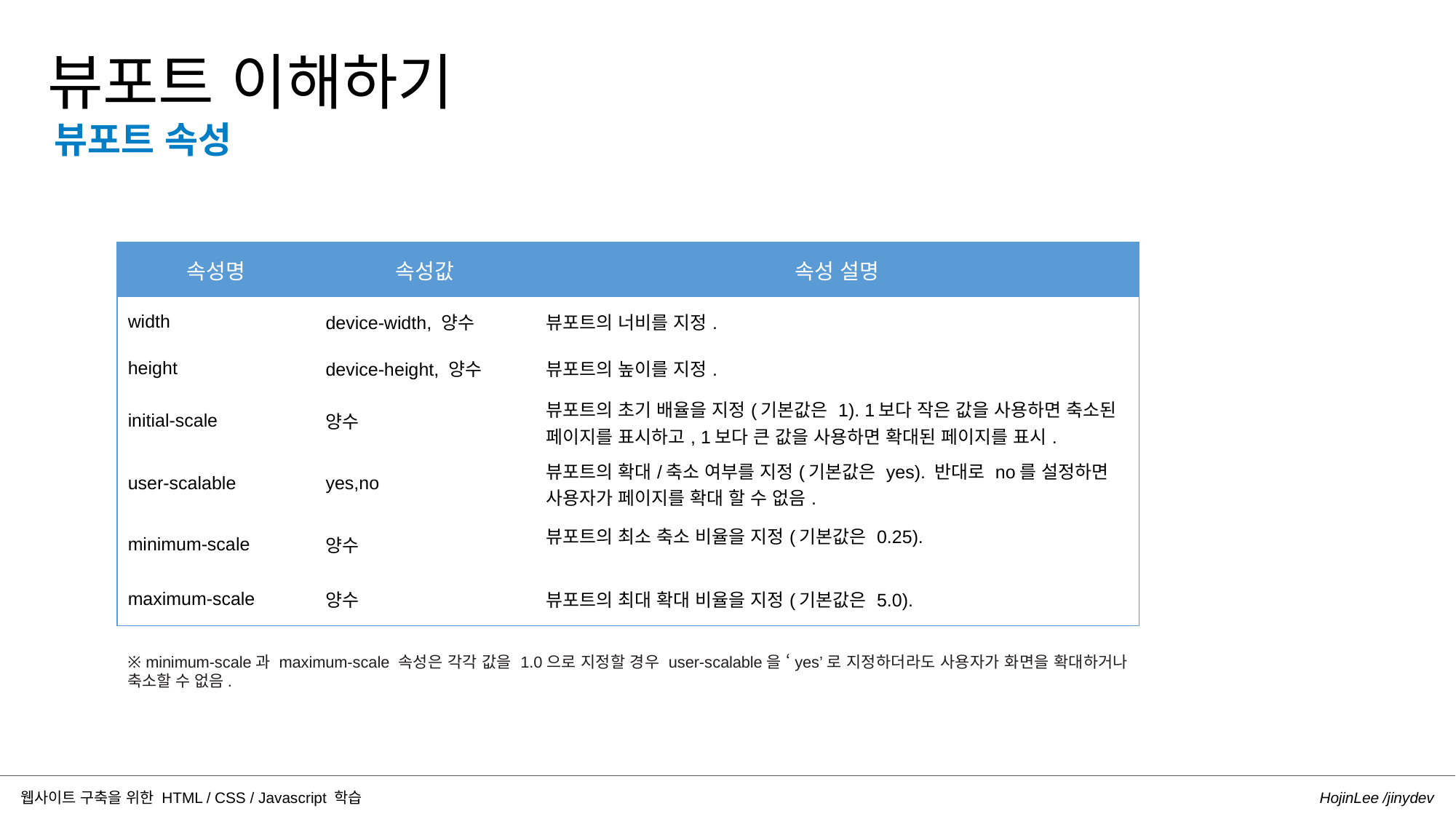

뷰포트 이해하기
뷰포트 속성
| 속성명 | 속성값 | 속성 설명 |
| --- | --- | --- |
| width | device-width, 양수 | 뷰포트의 너비를 지정. |
| height | device-height, 양수 | 뷰포트의 높이를 지정. |
| initial-scale | 양수 | 뷰포트의 초기 배율을 지정(기본값은 1). 1보다 작은 값을 사용하면 축소된 페이지를 표시하고, 1보다 큰 값을 사용하면 확대된 페이지를 표시. |
| user-scalable | yes,no | 뷰포트의 확대/축소 여부를 지정(기본값은 yes). 반대로 no를 설정하면 사용자가 페이지를 확대 할 수 없음. |
| minimum-scale | 양수 | 뷰포트의 최소 축소 비율을 지정(기본값은 0.25). |
| maximum-scale | 양수 | 뷰포트의 최대 확대 비율을 지정(기본값은 5.0). |
※ minimum-scale과 maximum-scale 속성은 각각 값을 1.0으로 지정할 경우 user-scalable을 ‘yes’로 지정하더라도 사용자가 화면을 확대하거나 축소할 수 없음.
HojinLee /jinydev
웹사이트 구축을 위한 HTML / CSS / Javascript 학습